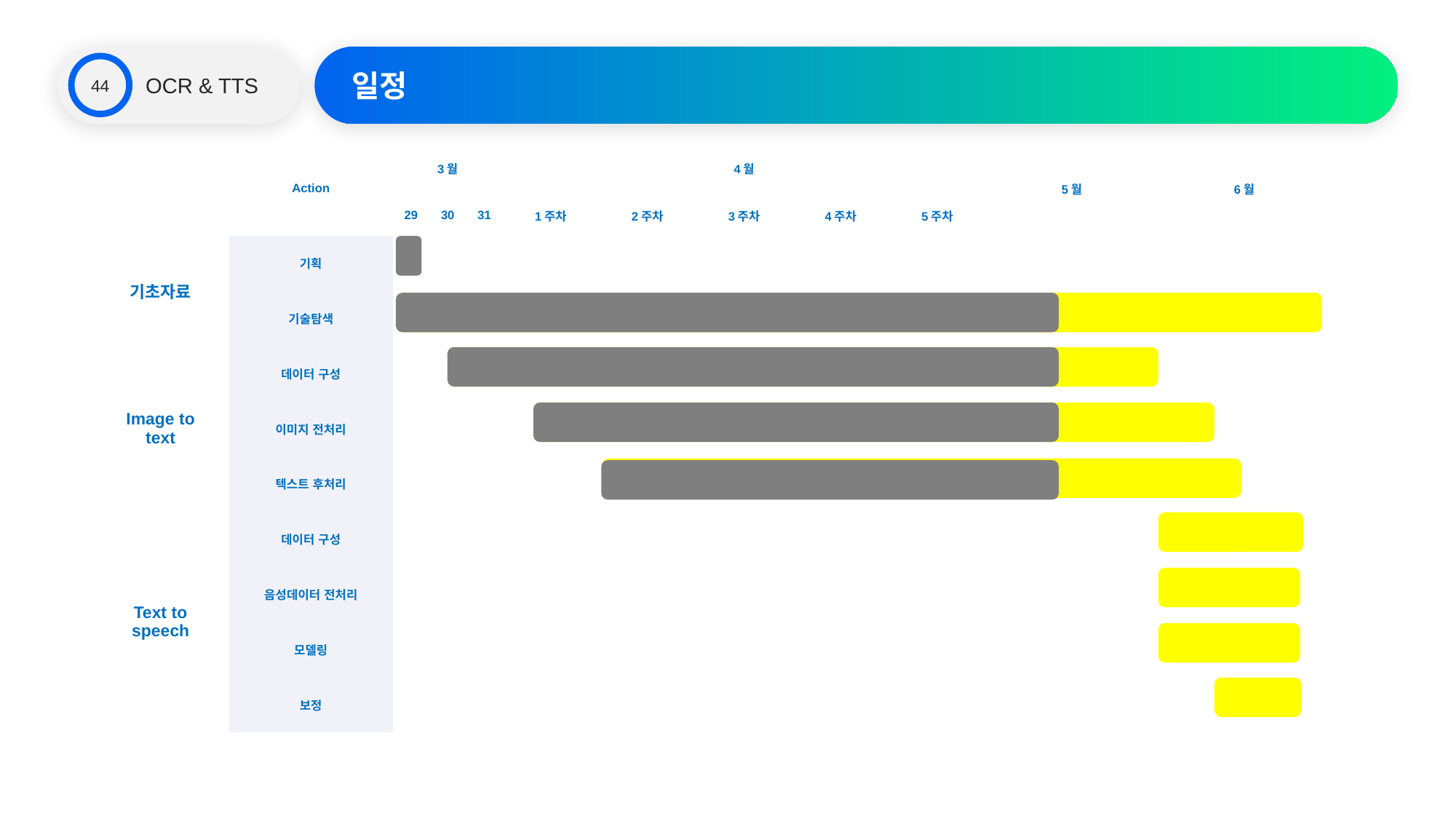

OCR & TTS
일정
44
|  | Action | 3월 |  |  | 4월 |  |  |  |  | 5월 | 6월 |
| --- | --- | --- | --- | --- | --- | --- | --- | --- | --- | --- | --- |
|  |  | 29 | 30 | 31 | 1주차 | 2주차 | 3주차 | 4주차 | 5주차 |  |  |
| 기초자료 | 기획 |  |  |  |  |  |  |  |  |  |  |
|  | 기술탐색 |  |  |  |  |  |  |  |  |  |  |
| Image to text | 데이터 구성 |  |  |  |  |  |  |  |  |  |  |
|  | 이미지 전처리 |  |  |  |  |  |  |  |  |  |  |
|  | 텍스트 후처리 |  |  |  |  |  |  |  |  |  |  |
| Text to speech | 데이터 구성 |  |  |  |  |  |  |  |  |  |  |
|  | 음성데이터 전처리 |  |  |  |  |  |  |  |  |  |  |
|  | 모델링 |  |  |  |  |  |  |  |  |  |  |
|  | 보정 |  |  |  |  |  |  |  |  |  |  |